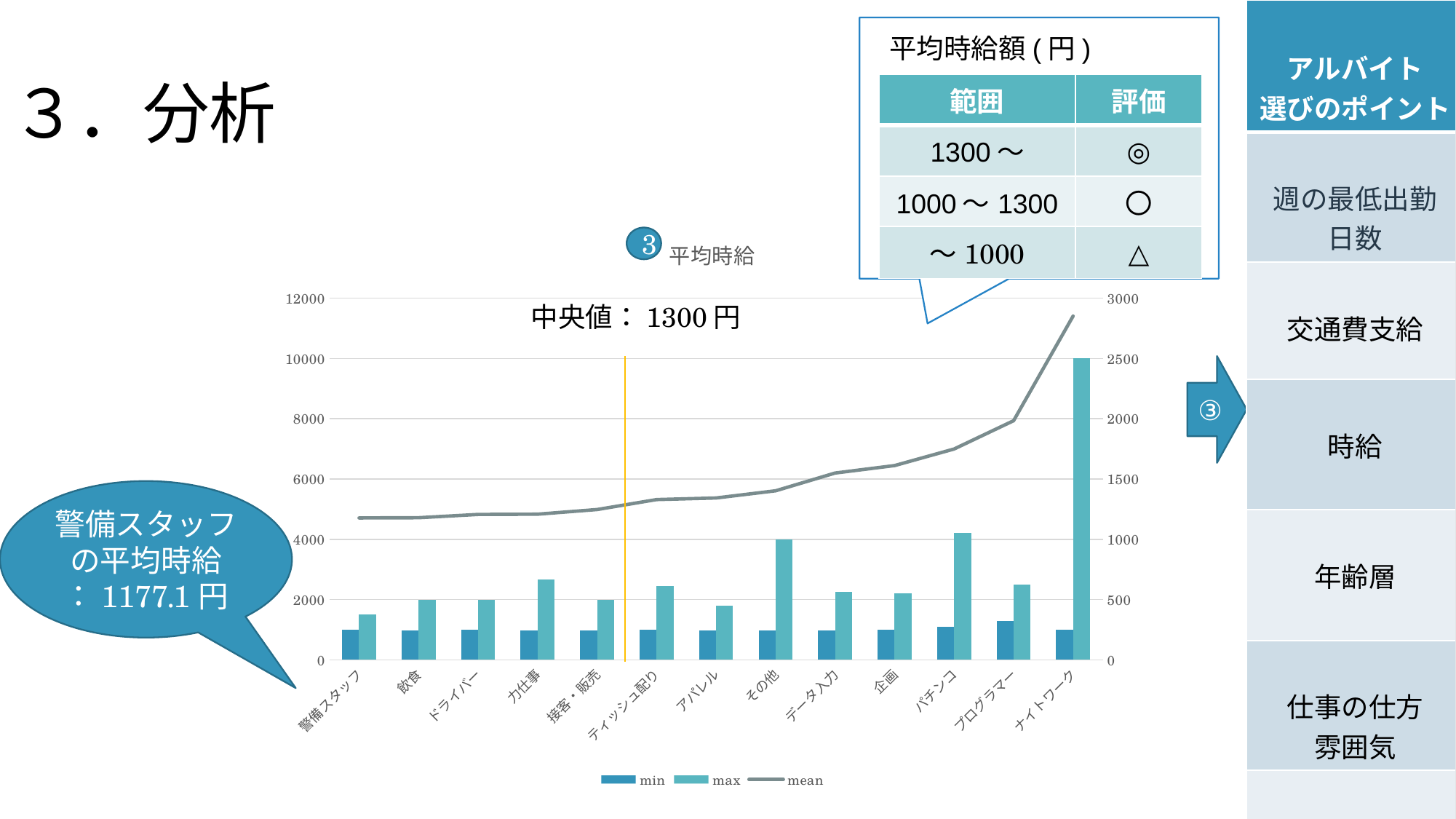

# ３．分析
| アルバイト 選びのポイント |
| --- |
| 週の最低出勤 日数 |
| 交通費支給 |
| 時給 |
| 年齢層 |
| 仕事の仕方 雰囲気 |
| 男女比 |

平均時給額(円)
| 範囲 | 評価 |
| --- | --- |
| 1300～ | ◎ |
| 1000～1300 | 〇 |
| ～1000 | △ |

### Chart: 平均時給

| Category | min | max | mean |
|---|---|---|---|
| 警備スタッフ | 1000.0 | 1500.0 | 1177.17391304347 |
| 飲食 | 985.0 | 2000.0 | 1178.84641959799 |
| ドライバー | 1000.0 | 2000.0 | 1205.95679012345 |
| 力仕事 | 985.0 | 2666.0 | 1207.97951582867 |
| 接客・販売 | 985.0 | 2000.0 | 1246.51811824539 |
| ティッシュ配り | 1000.0 | 2440.0 | 1329.71428571428 |
| アパレル | 985.0 | 1800.0 | 1342.86875 |
| その他 | 985.0 | 4000.0 | 1402.14591549295 |
| データ入力 | 985.0 | 2250.0 | 1549.37989711119 |
| 企画 | 1000.0 | 2200.0 | 1611.57205240174 |
| パチンコ | 1100.0 | 4200.0 | 1748.70229007633 |
| プログラマー | 1300.0 | 2500.0 | 1983.33333333333 |
| ナイトワーク | 1000.0 | 10000.0 | 2851.05485232067 |
3
中央値：1300円
③
警備スタッフの平均時給
：1177.1円